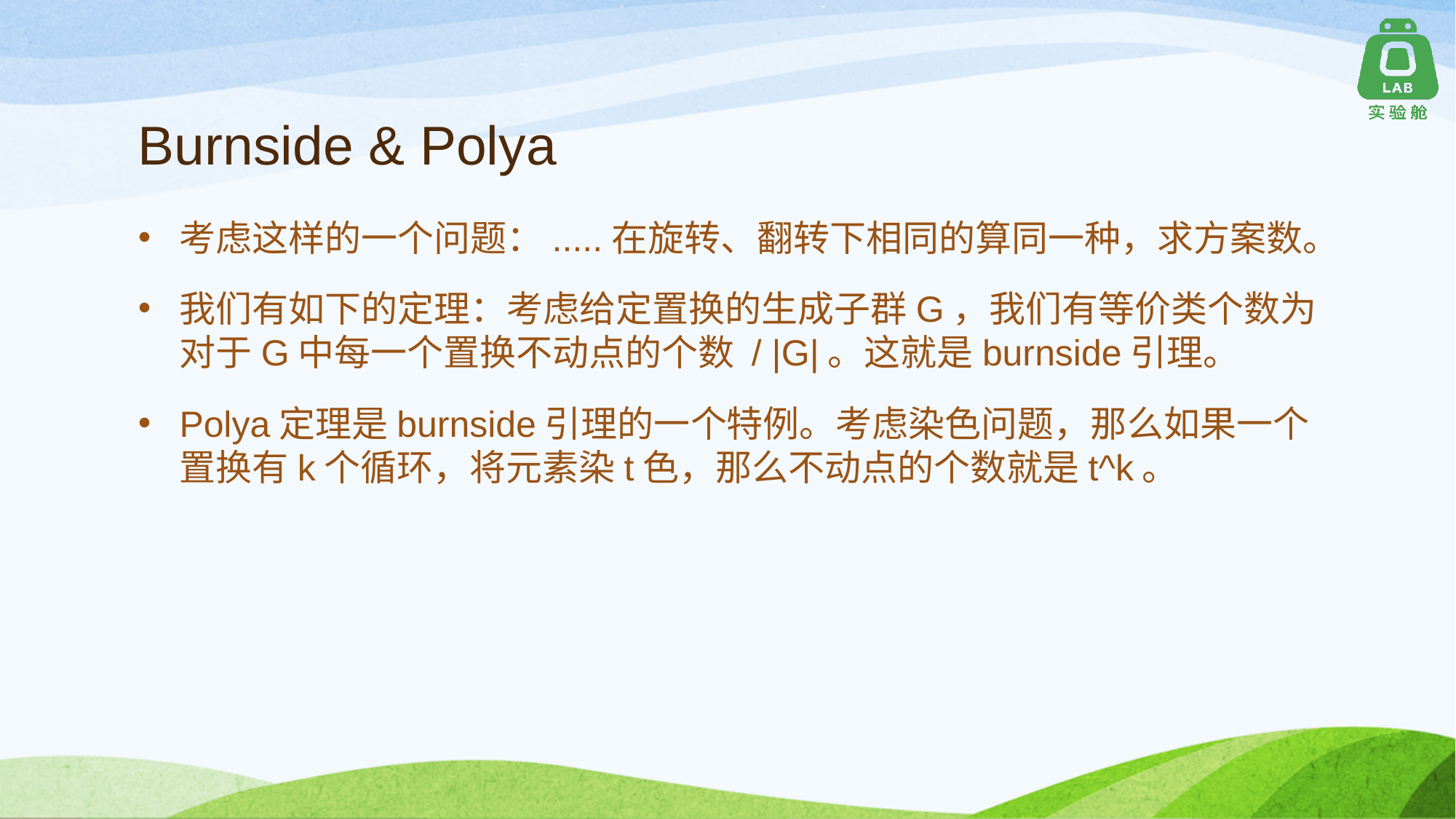

# Burnside & Polya
考虑这样的一个问题：.....在旋转、翻转下相同的算同一种，求方案数。
我们有如下的定理：考虑给定置换的生成子群G，我们有等价类个数为 对于G中每一个置换不动点的个数 / |G|。这就是burnside引理。
Polya定理是burnside引理的一个特例。考虑染色问题，那么如果一个置换有k个循环，将元素染t色，那么不动点的个数就是t^k。